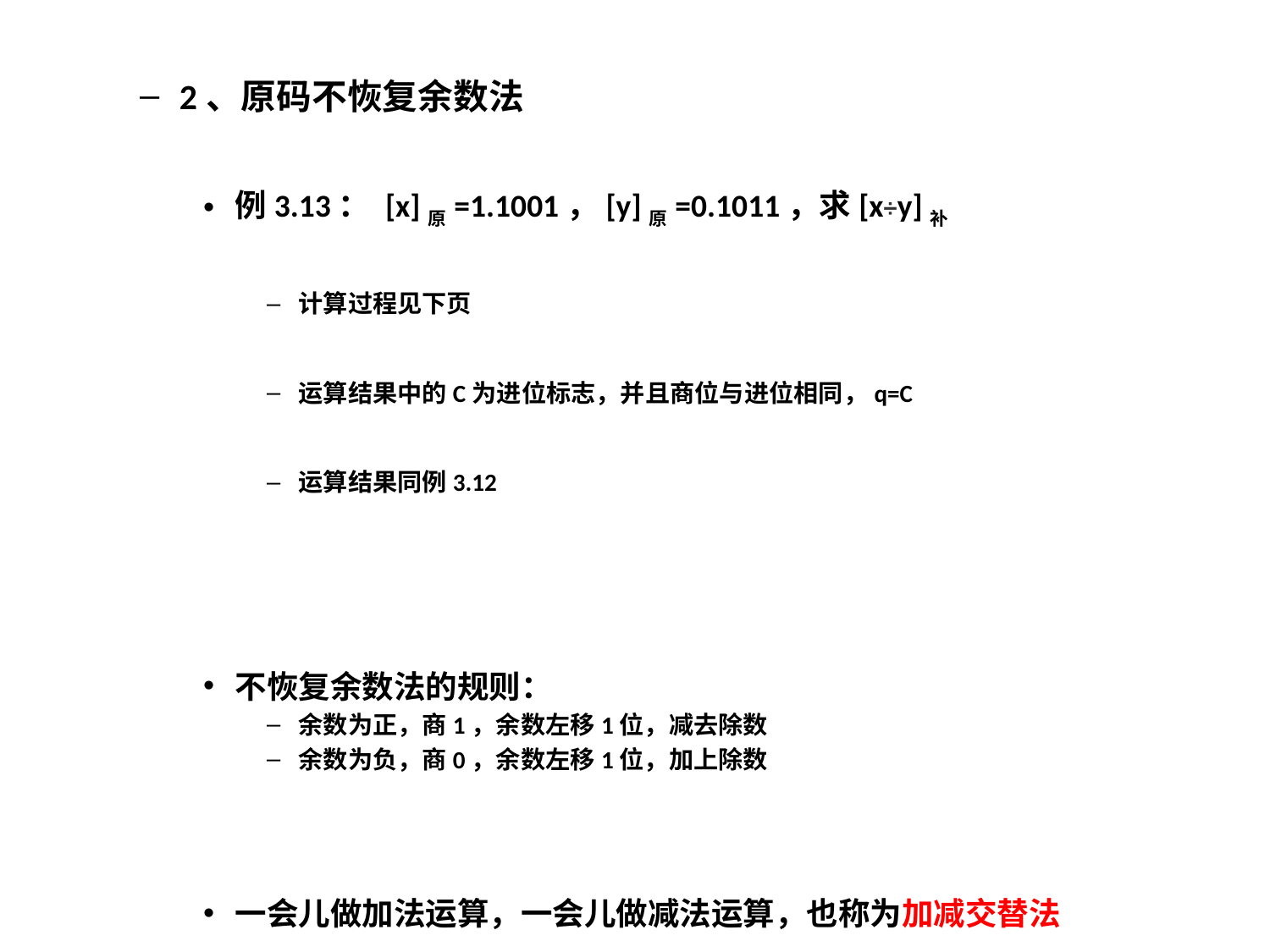

2、原码不恢复余数法

例3.13： [x]原=1.1001，[y]原=0.1011，求[x÷y]补

计算过程见下页

运算结果中的C为进位标志，并且商位与进位相同，q=C

运算结果同例3.12

不恢复余数法的规则：
余数为正，商1，余数左移1位，减去除数
余数为负，商0，余数左移1位，加上除数

一会儿做加法运算，一会儿做减法运算，也称为加减交替法